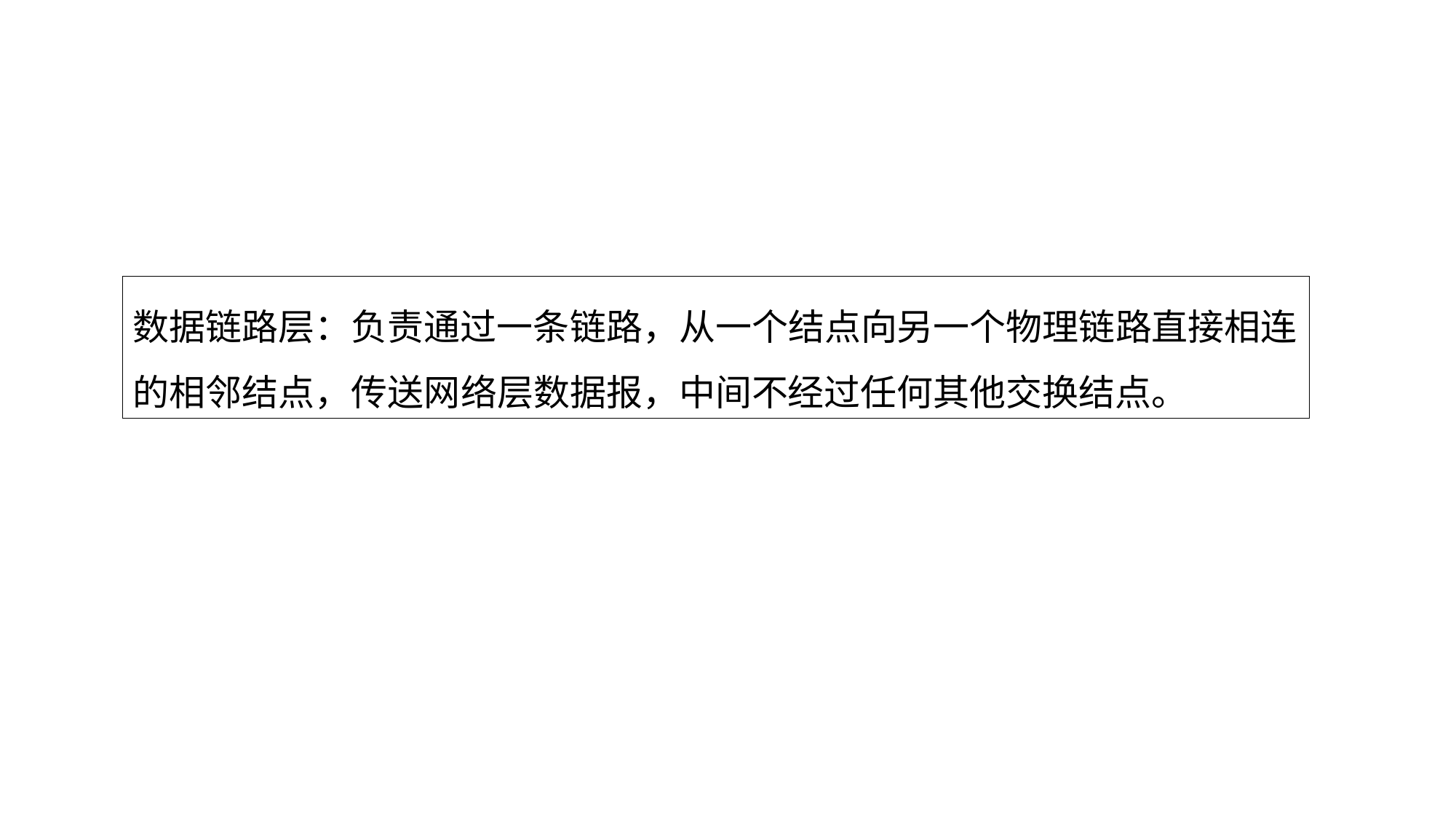

数据链路层：负责通过一条链路，从一个结点向另一个物理链路直接相连的相邻结点，传送网络层数据报，中间不经过任何其他交换结点。